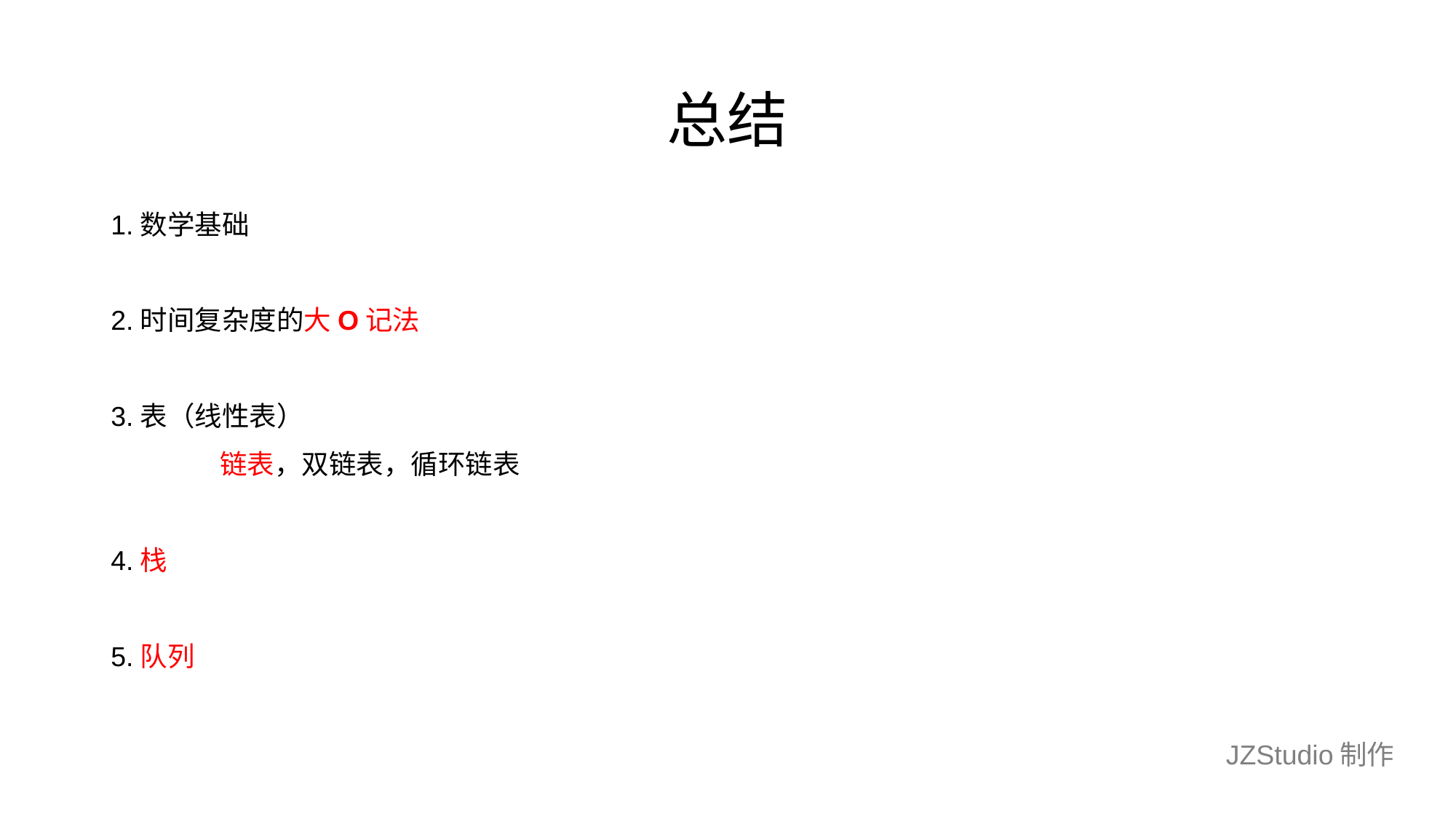

# 总结
1.数学基础

2.时间复杂度的大O记法

3.表（线性表）
	链表，双链表，循环链表

4.栈

5.队列